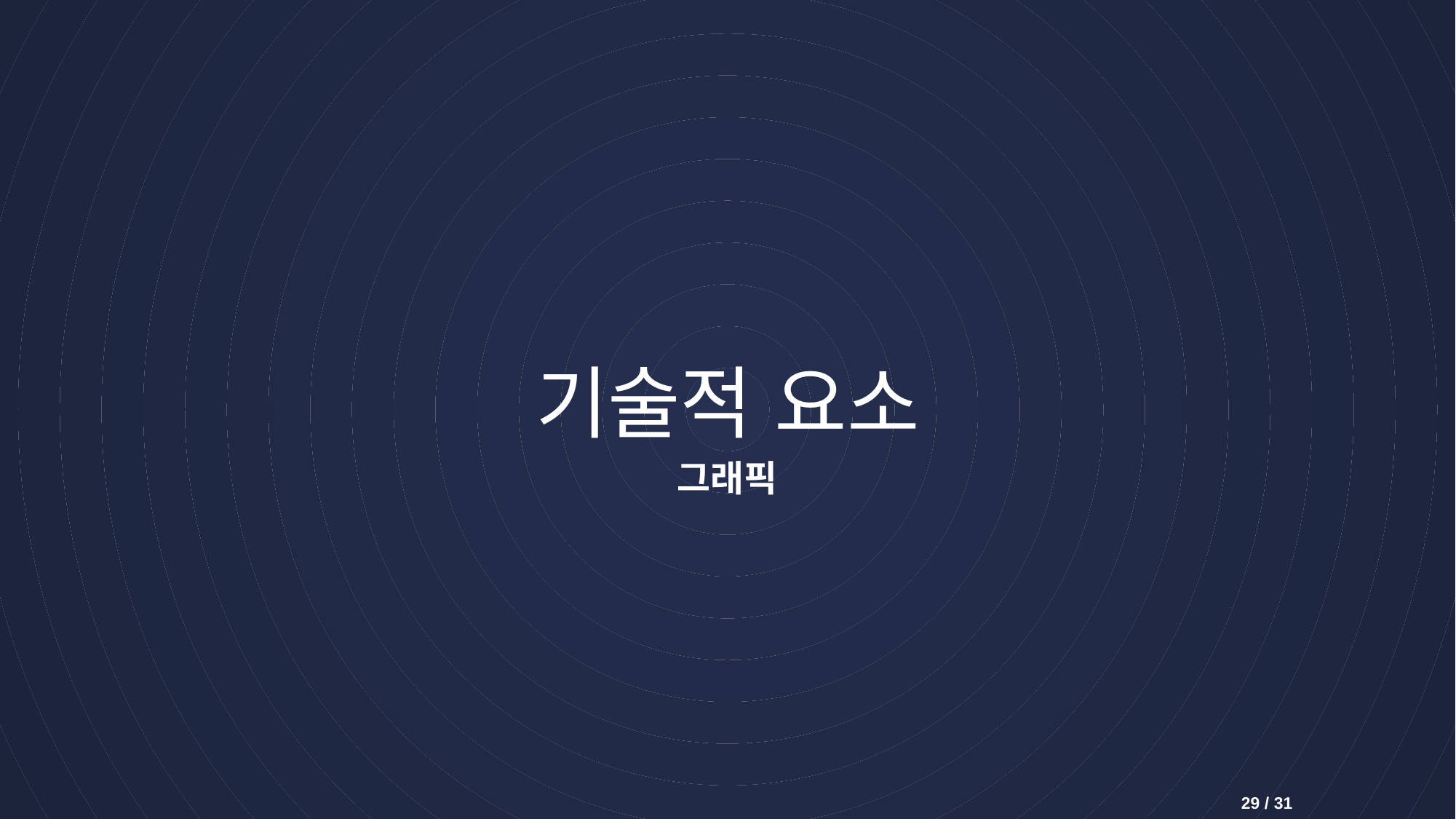

# 기술적 요소
그래픽
29 / 31